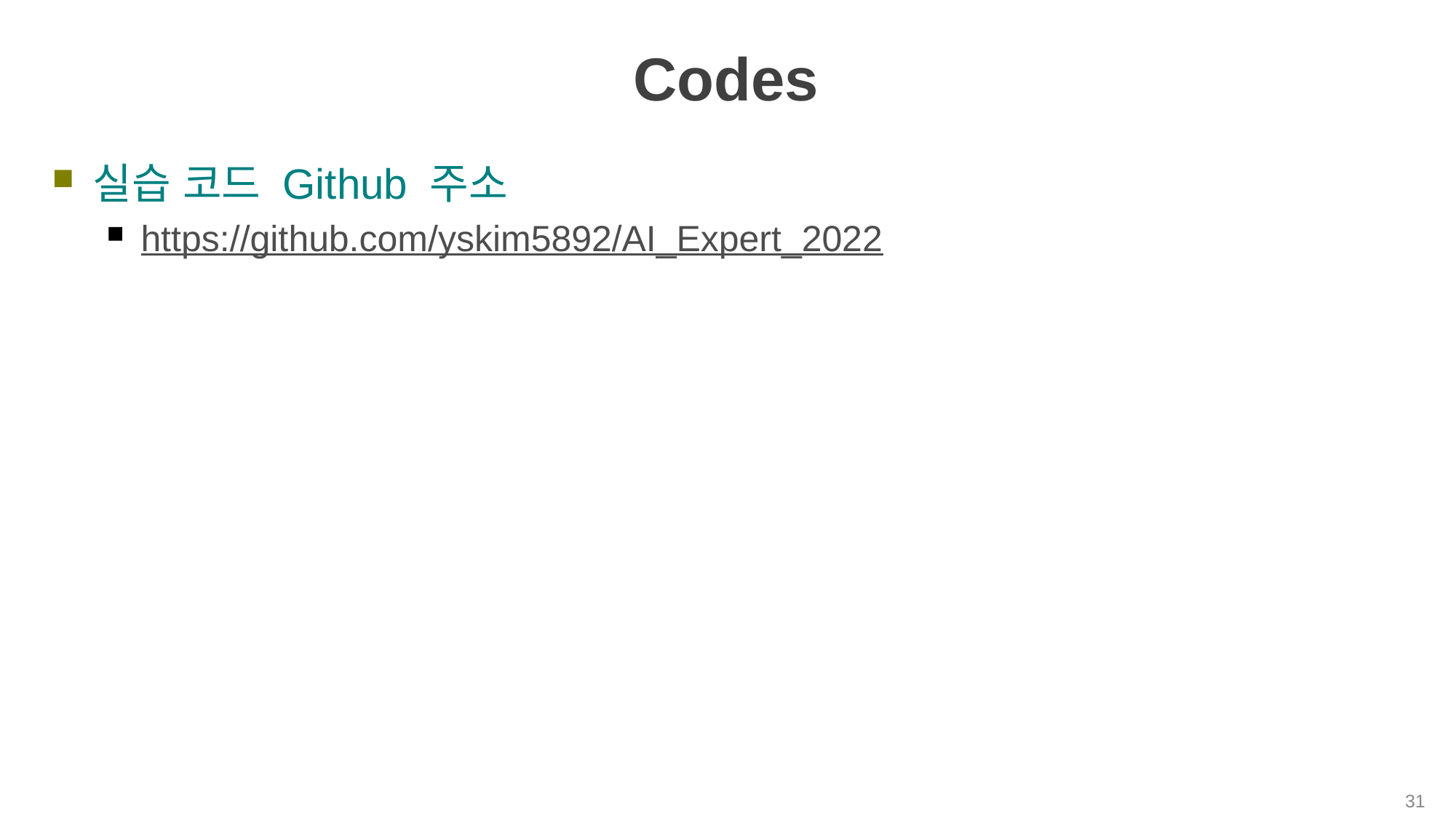

# Codes
실습 코드 Github 주소
https://github.com/yskim5892/AI_Expert_2022

31